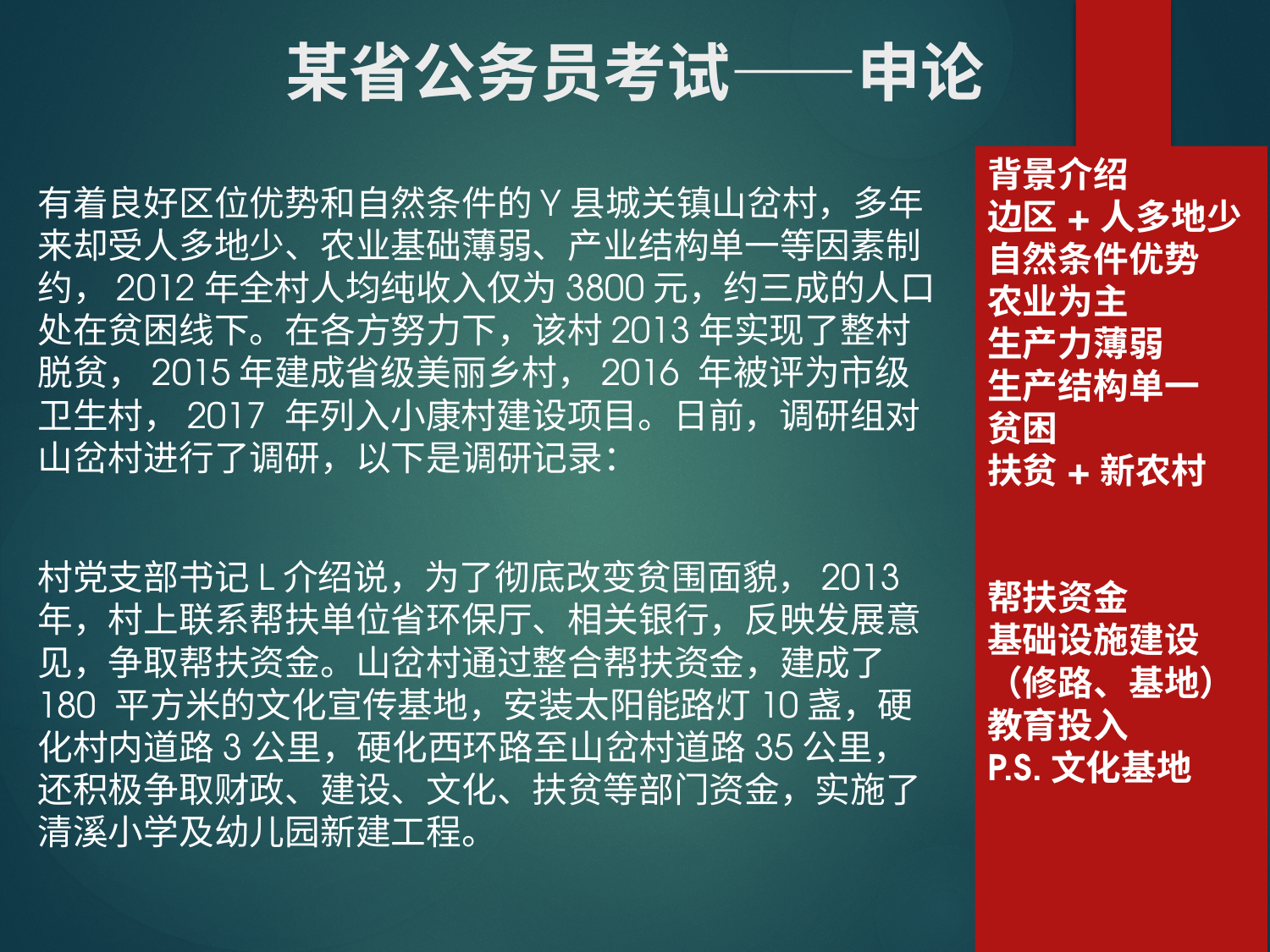

# 某省公务员考试——申论
背景介绍
边区+人多地少
自然条件优势
农业为主
生产力薄弱
生产结构单一
贫困
扶贫+新农村

帮扶资金
基础设施建设（修路、基地）
教育投入
P.S.文化基地

有着良好区位优势和自然条件的Y县城关镇山岔村，多年来却受人多地少、农业基础薄弱、产业结构单一等因素制约，2012年全村人均纯收入仅为3800元，约三成的人口处在贫困线下。在各方努力下，该村2013年实现了整村脱贫，2015年建成省级美丽乡村，2016 年被评为市级卫生村，2017 年列入小康村建设项目。日前，调研组对山岔村进行了调研，以下是调研记录：

村党支部书记L介绍说，为了彻底改变贫围面貌，2013年，村上联系帮扶单位省环保厅、相关银行，反映发展意见，争取帮扶资金。山岔村通过整合帮扶资金，建成了180 平方米的文化宣传基地，安装太阳能路灯10盏，硬化村内道路3公里，硬化西环路至山岔村道路35公里，还积极争取财政、建设、文化、扶贫等部门资金，实施了清溪小学及幼儿园新建工程。